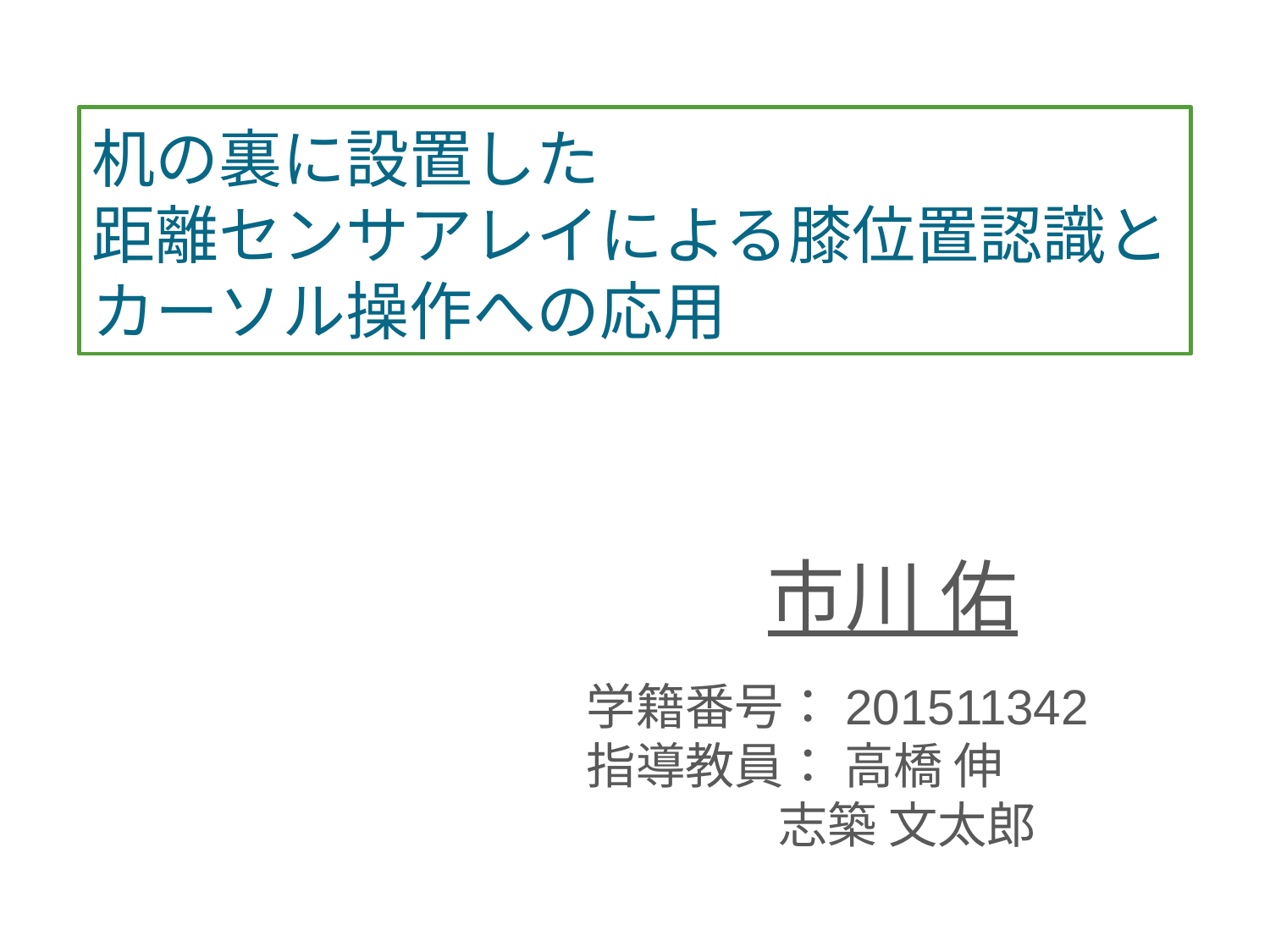

# 机の裏に設置した 距離センサアレイによる膝位置認識と カーソル操作への応用
市川 佑
学籍番号：201511342
指導教員： 高橋 伸
　             志築 文太郎